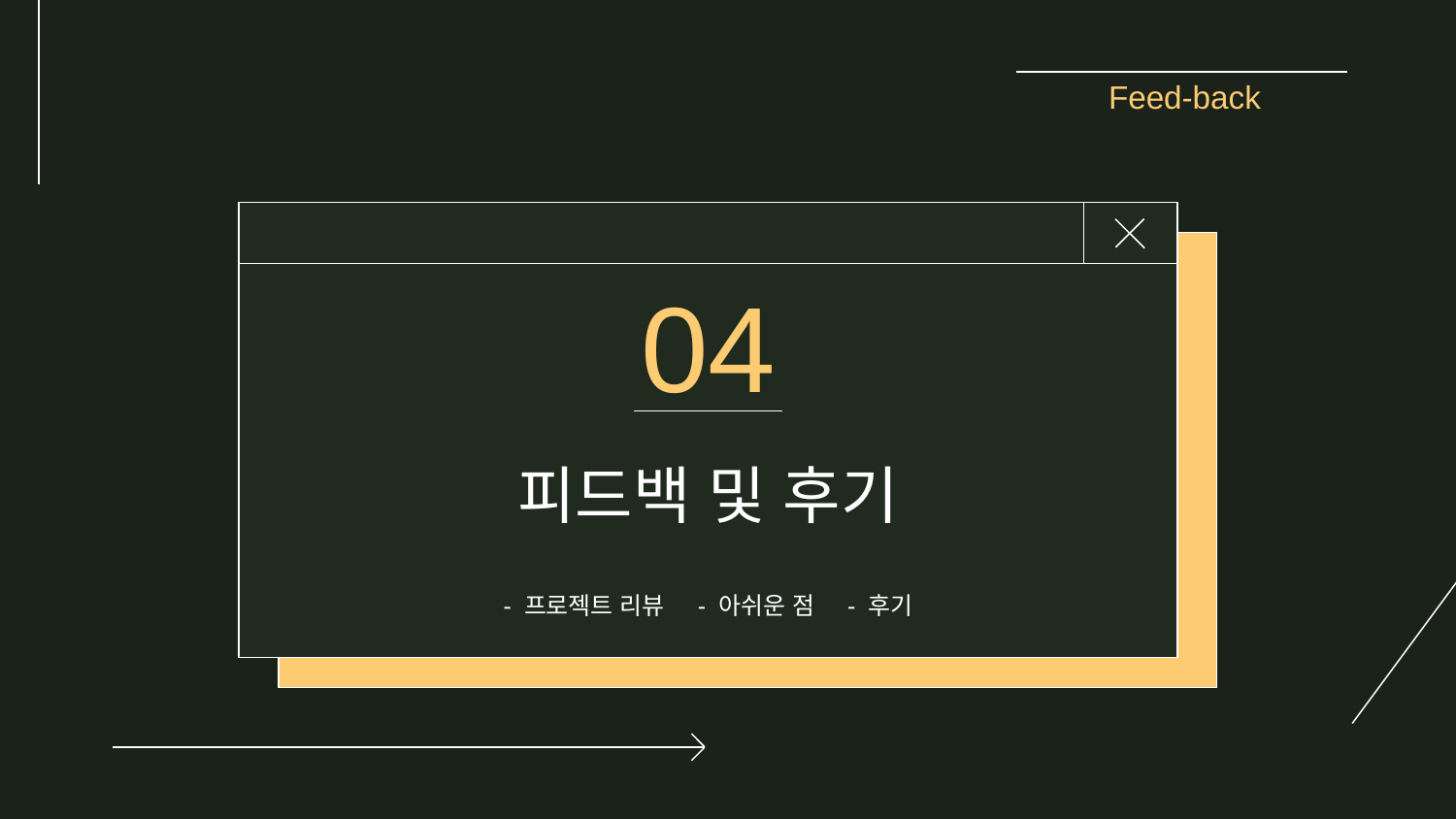

Feed-back

04
# 피드백 및 후기
- 프로젝트 리뷰    - 아쉬운 점    - 후기